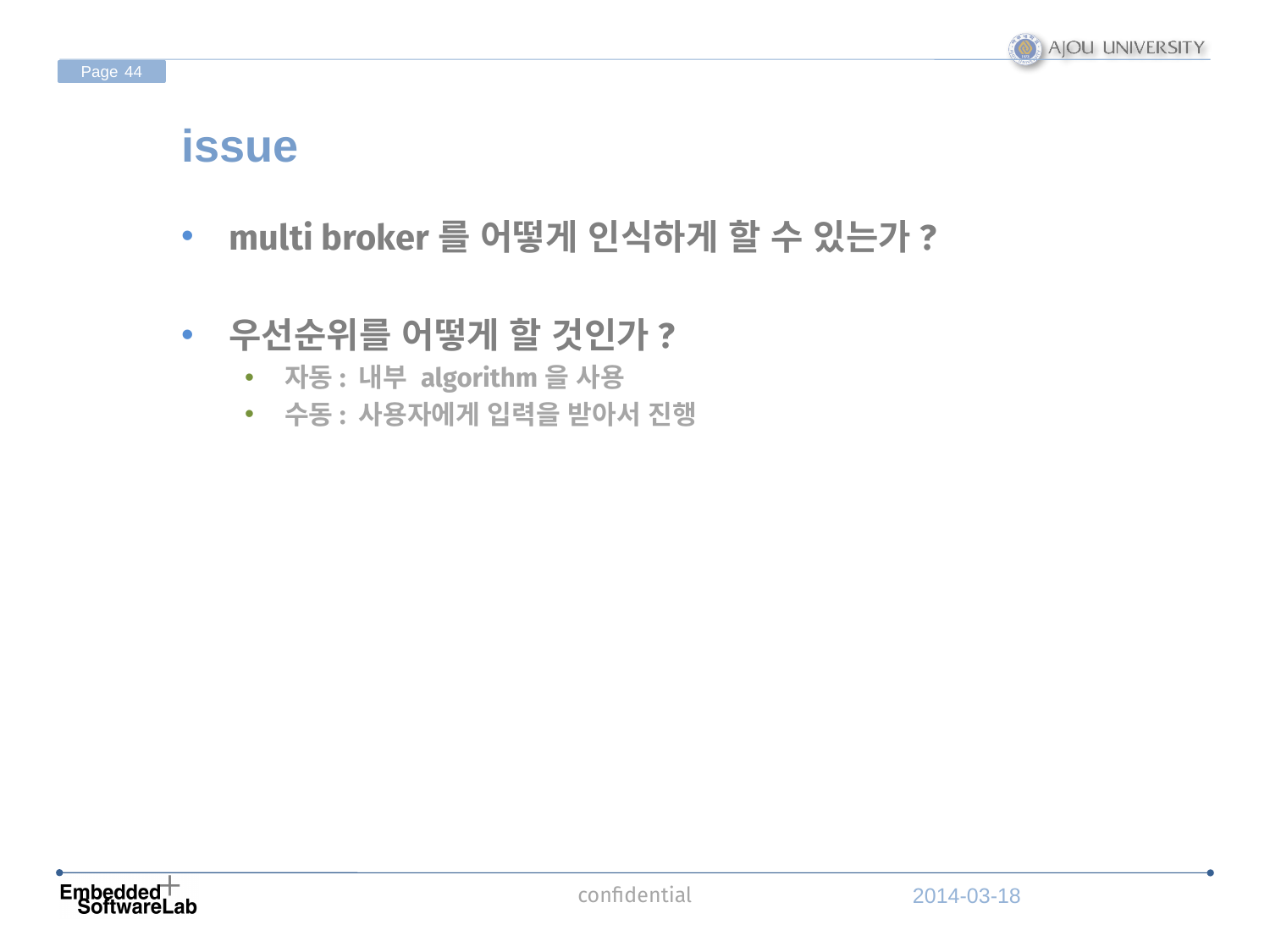

# issue
multi broker를 어떻게 인식하게 할 수 있는가?

우선순위를 어떻게 할 것인가?
자동: 내부 algorithm을 사용
수동: 사용자에게 입력을 받아서 진행